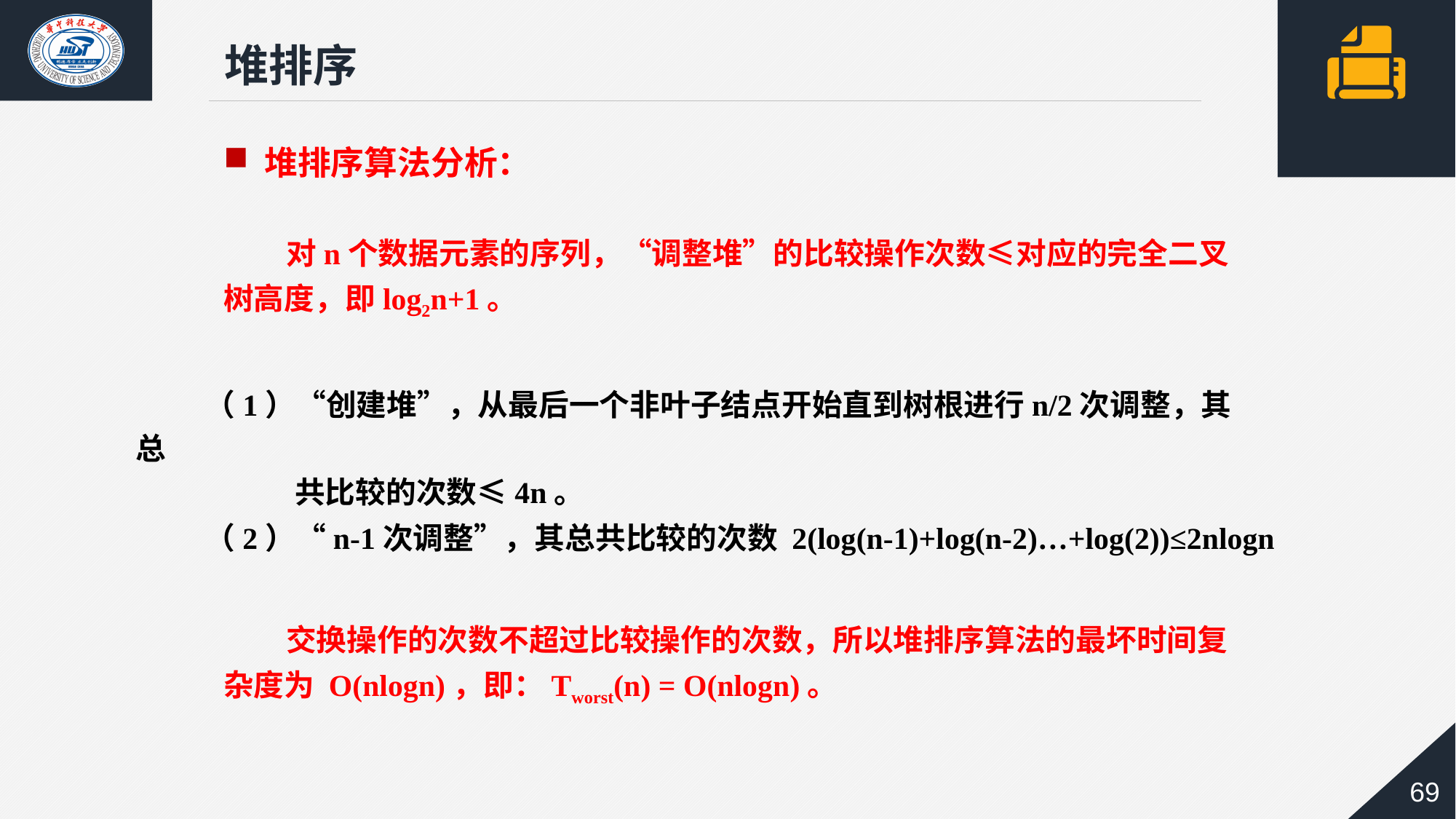

堆排序

堆排序算法分析：
        对n个数据元素的序列，“调整堆”的比较操作次数≤对应的完全二叉树高度，即log2n+1。
         （1）“创建堆”，从最后一个非叶子结点开始直到树根进行n/2次调整，其总
                      共比较的次数≤4n。
         （2）“n-1次调整”，其总共比较的次数 2(log(n-1)+log(n-2)…+log(2))≤2nlogn
        交换操作的次数不超过比较操作的次数，所以堆排序算法的最坏时间复杂度为 O(nlogn)，即：Tworst(n) = O(nlogn)。